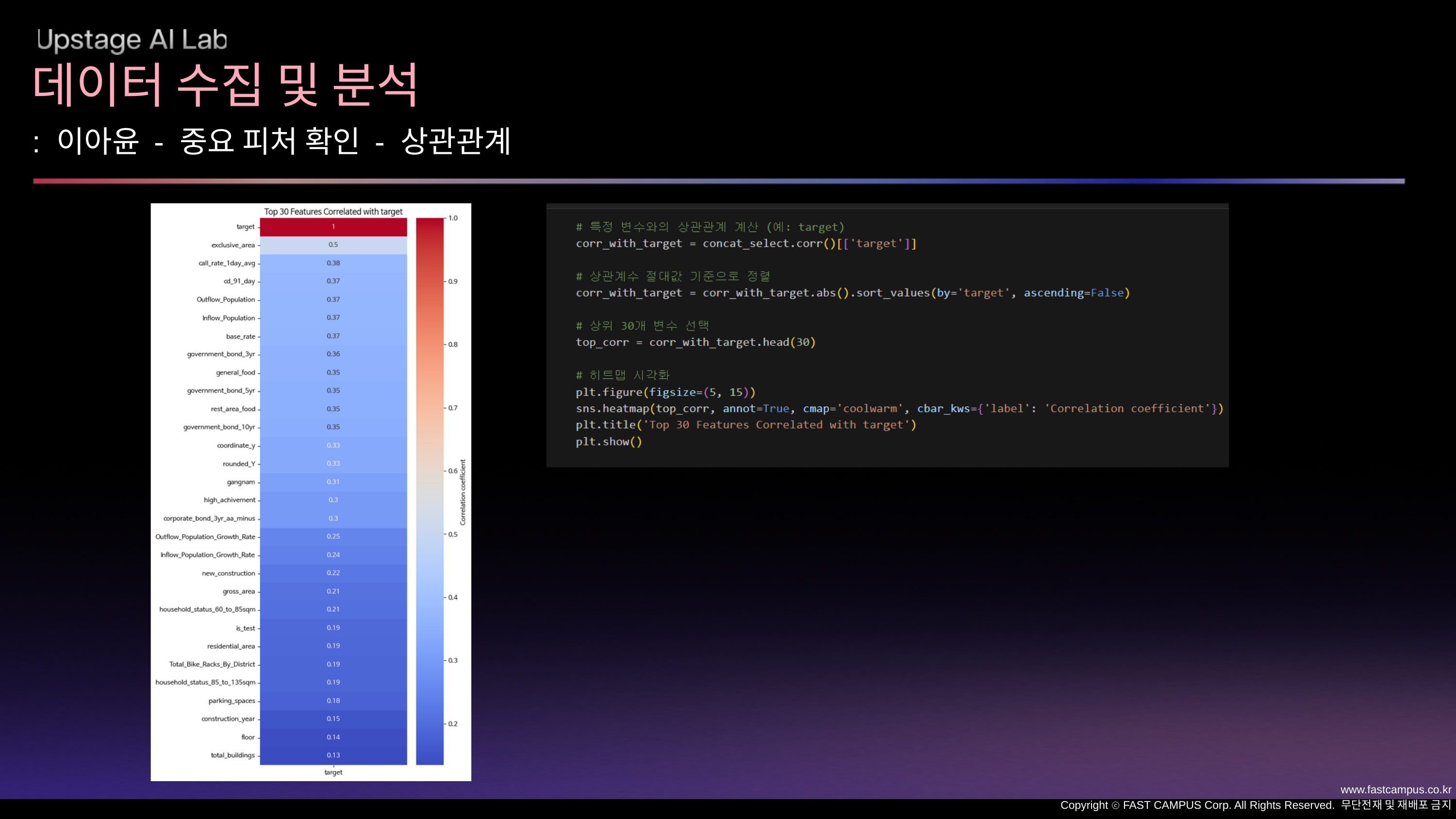

데이터 수집 및 분석
: 이아윤 - 중요 피처 확인 - 상관관계

www.fastcampus.co.kr
Copyright ⓒ FAST CAMPUS Corp. All Rights Reserved. 무단전재 및 재배포 금지